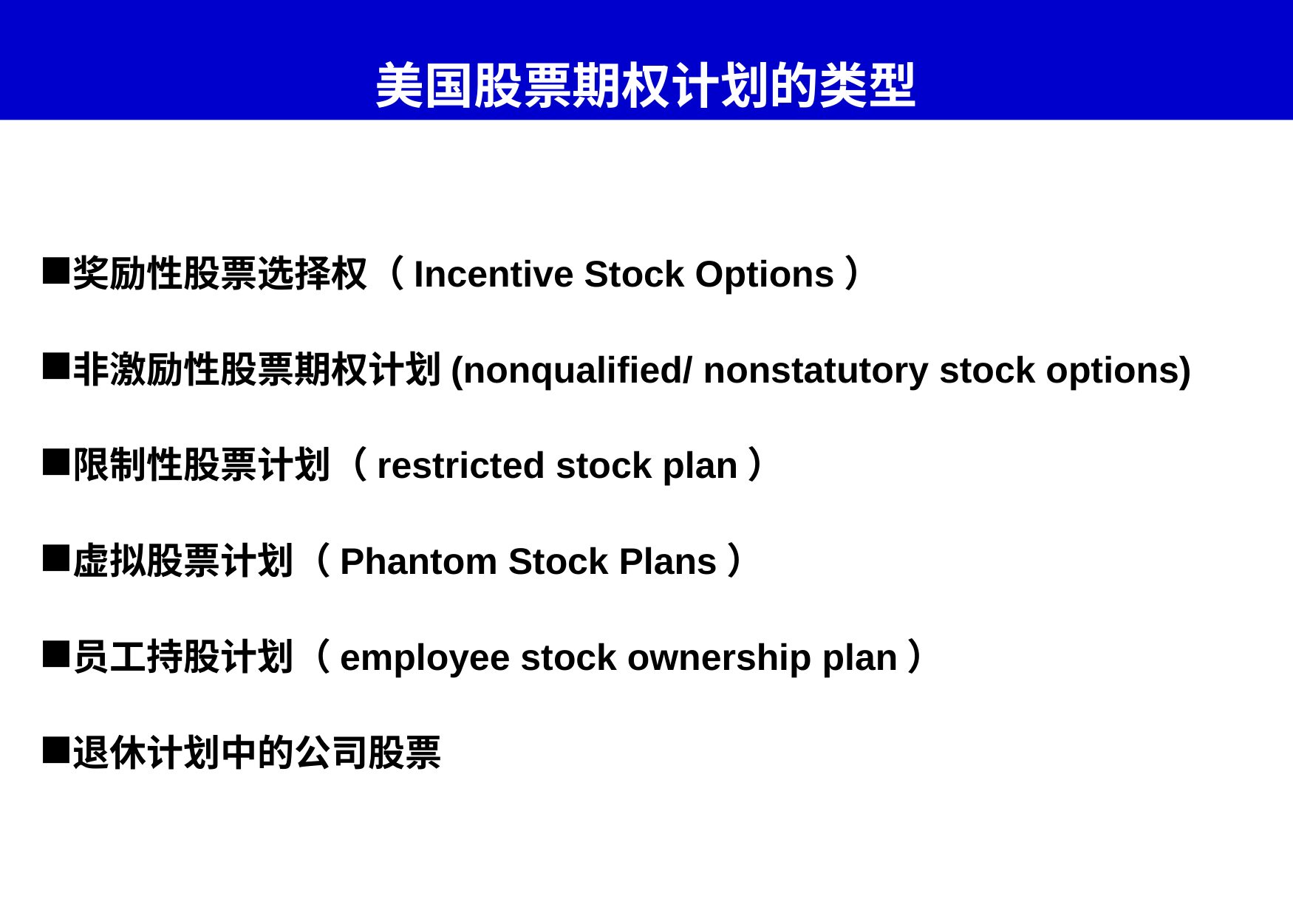

# 美国股票期权计划的类型
奖励性股票选择权（Incentive Stock Options）
非激励性股票期权计划(nonqualified/ nonstatutory stock options)
限制性股票计划（restricted stock plan）
虚拟股票计划（Phantom Stock Plans）
员工持股计划（employee stock ownership plan）
退休计划中的公司股票